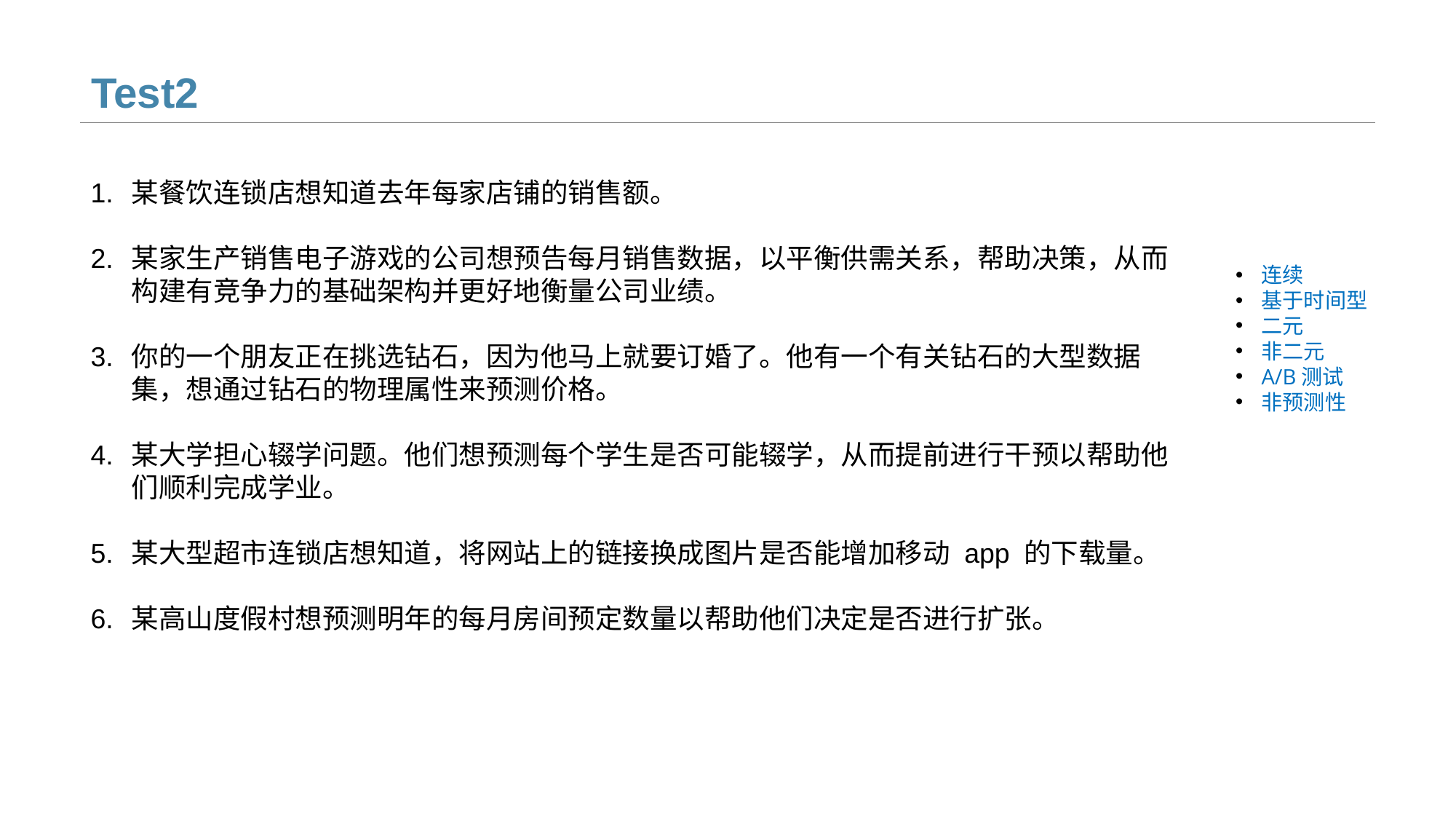

# Test2
某餐饮连锁店想知道去年每家店铺的销售额。

某家生产销售电子游戏的公司想预告每月销售数据，以平衡供需关系，帮助决策，从而构建有竞争力的基础架构并更好地衡量公司业绩。

你的一个朋友正在挑选钻石，因为他马上就要订婚了。他有一个有关钻石的大型数据集，想通过钻石的物理属性来预测价格。

某大学担心辍学问题。他们想预测每个学生是否可能辍学，从而提前进行干预以帮助他们顺利完成学业。

某大型超市连锁店想知道，将网站上的链接换成图片是否能增加移动 app 的下载量。

某高山度假村想预测明年的每月房间预定数量以帮助他们决定是否进行扩张。

连续
基于时间型
二元
非二元
A/B测试
非预测性